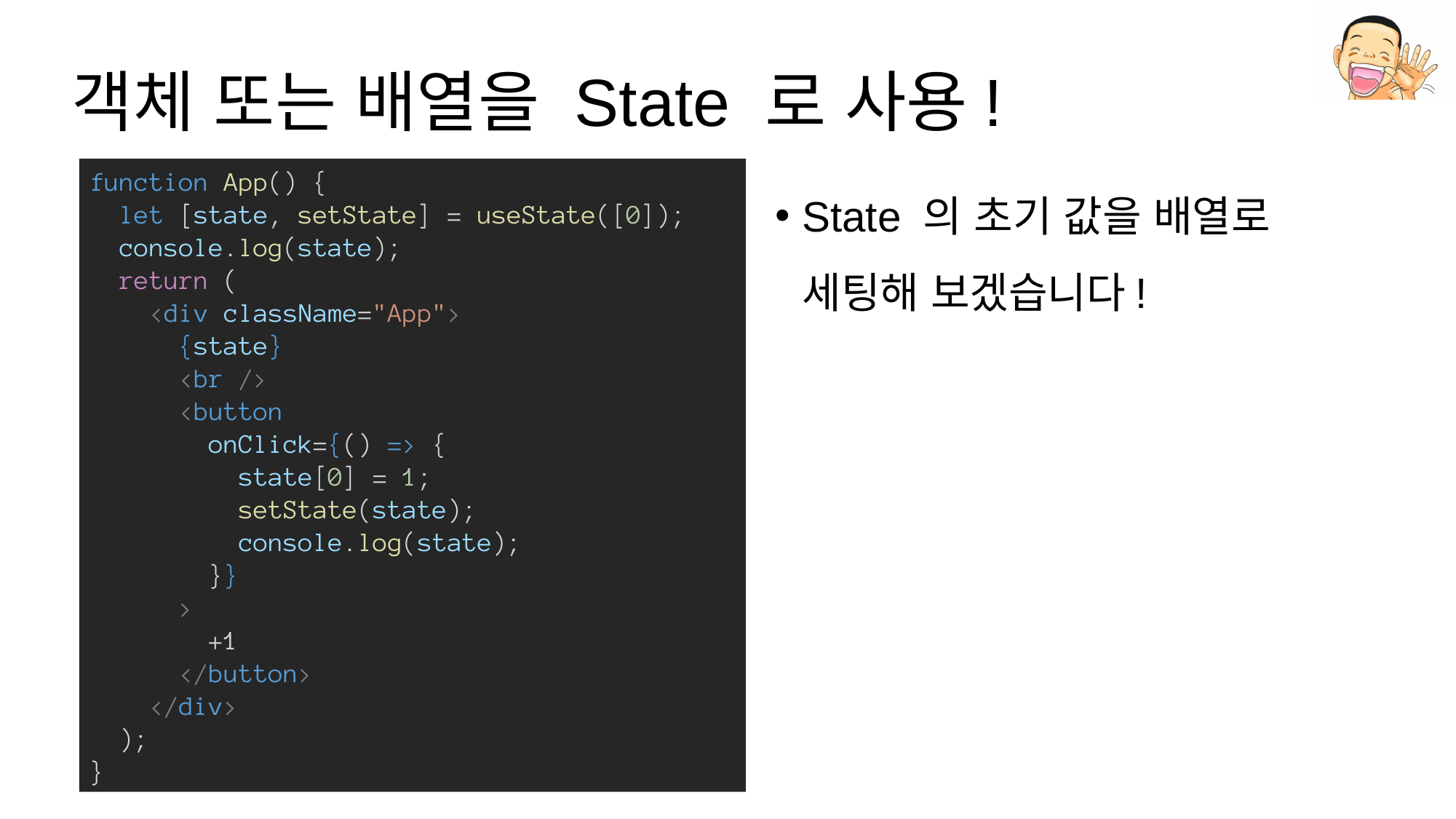

# 객체 또는 배열을 State 로 사용!
function App() {
  let [state, setState] = useState([0]);
  console.log(state);
  return (
    <div className="App">
      {state}
      <br />
      <button
        onClick={() => {
          state[0] = 1;
          setState(state);
          console.log(state);
        }}
      >
        +1
      </button>
    </div>
  );
}
State 의 초기 값을 배열로 세팅해 보겠습니다!